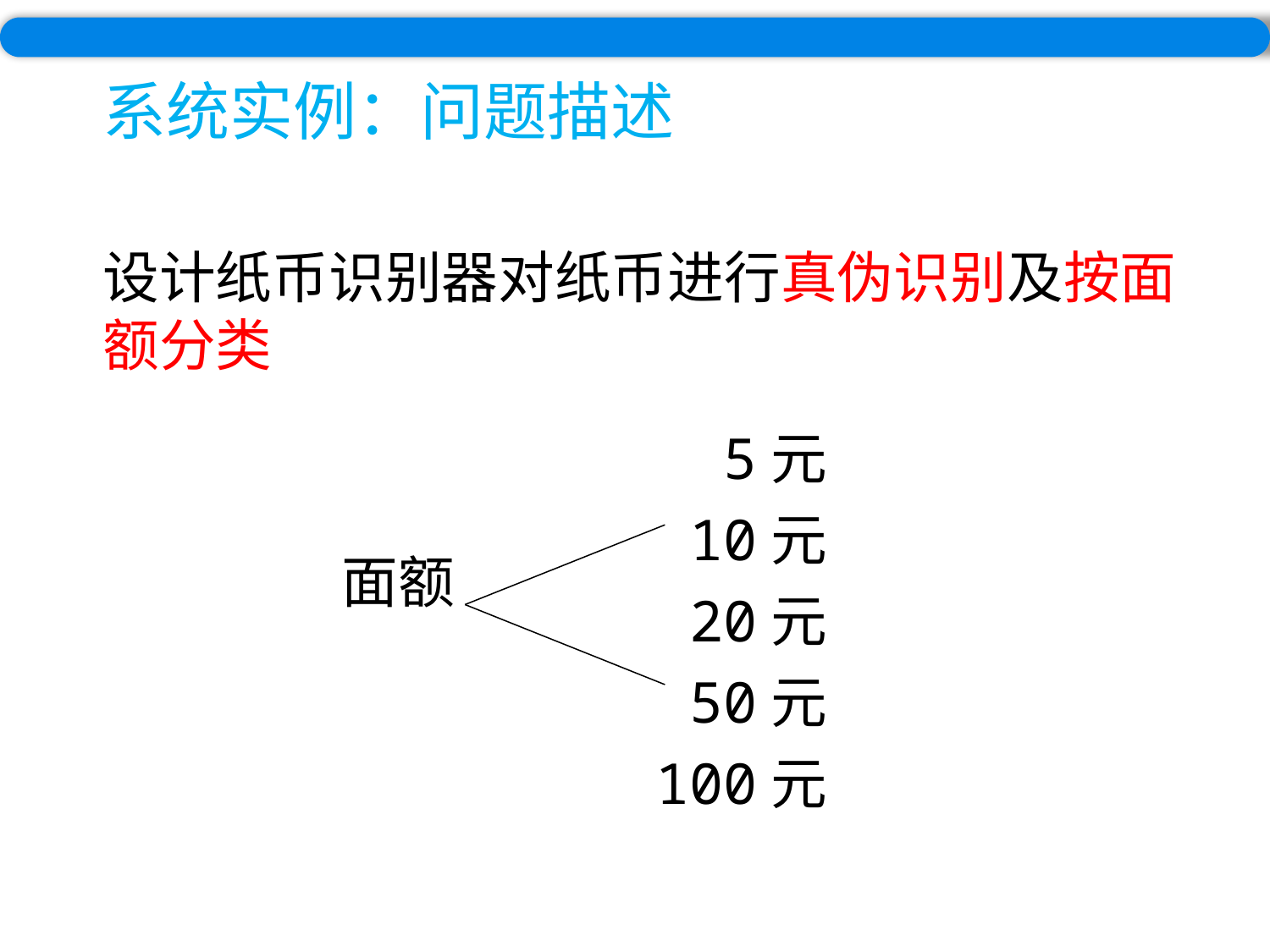

系统实例：问题描述

设计纸币识别器对纸币进行真伪识别及按面额分类

		    面额

5元
10元
20元
50元
100元